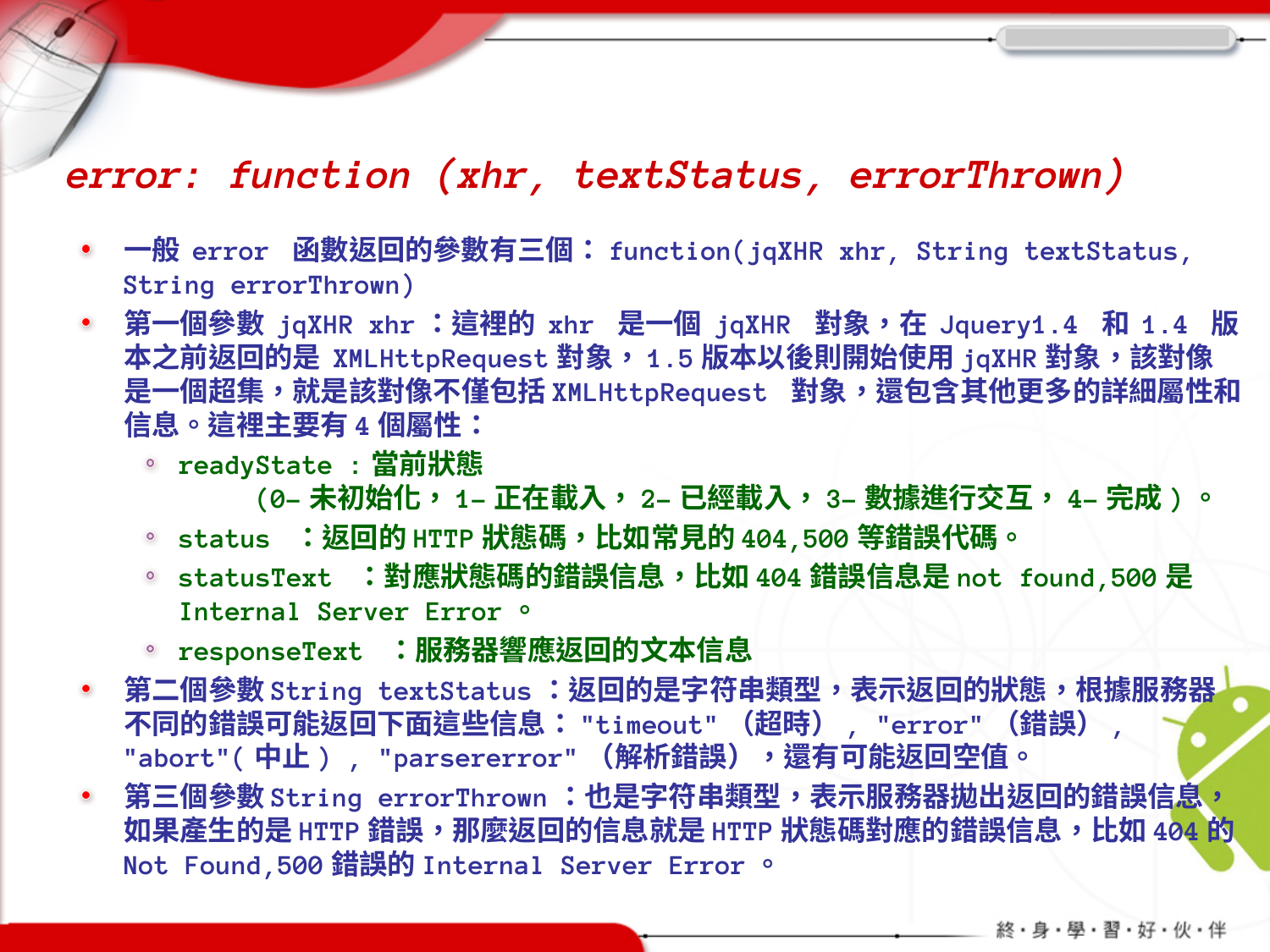

# error: function (xhr, textStatus, errorThrown)
一般 error 函數返回的參數有三個：function(jqXHR xhr, String textStatus, String errorThrown)
第一個參數 jqXHR xhr：這裡的 xhr 是一個 jqXHR 對象，在 Jquery1.4 和 1.4 版本之前返回的是 XMLHttpRequest對象，1.5版本以後則開始使用jqXHR對象，該對像是一個超集，就是該對像不僅包括XMLHttpRequest 對象，還包含其他更多的詳細屬性和信息。這裡主要有4個屬性：
readyState :當前狀態
           (0-未初始化，1-正在載入，2-已經載入，3-數據進行交互，4-完成)。
status ：返回的HTTP狀態碼，比如常見的404,500等錯誤代碼。
statusText ：對應狀態碼的錯誤信息，比如404錯誤信息是not found,500是Internal Server Error。
responseText ：服務器響應返回的文本信息
第二個參數String textStatus：返回的是字符串類型，表示返回的狀態，根據服務器不同的錯誤可能返回下面這些信息："timeout"（超時）, "error"（錯誤）, "abort"(中止) , "parsererror"（解析錯誤），還有可能返回空值。
第三個參數String errorThrown：也是字符串類型，表示服務器拋出返回的錯誤信息，如果產生的是HTTP錯誤，那麼返回的信息就是HTTP狀態碼對應的錯誤信息，比如404的Not Found,500錯誤的Internal Server Error。